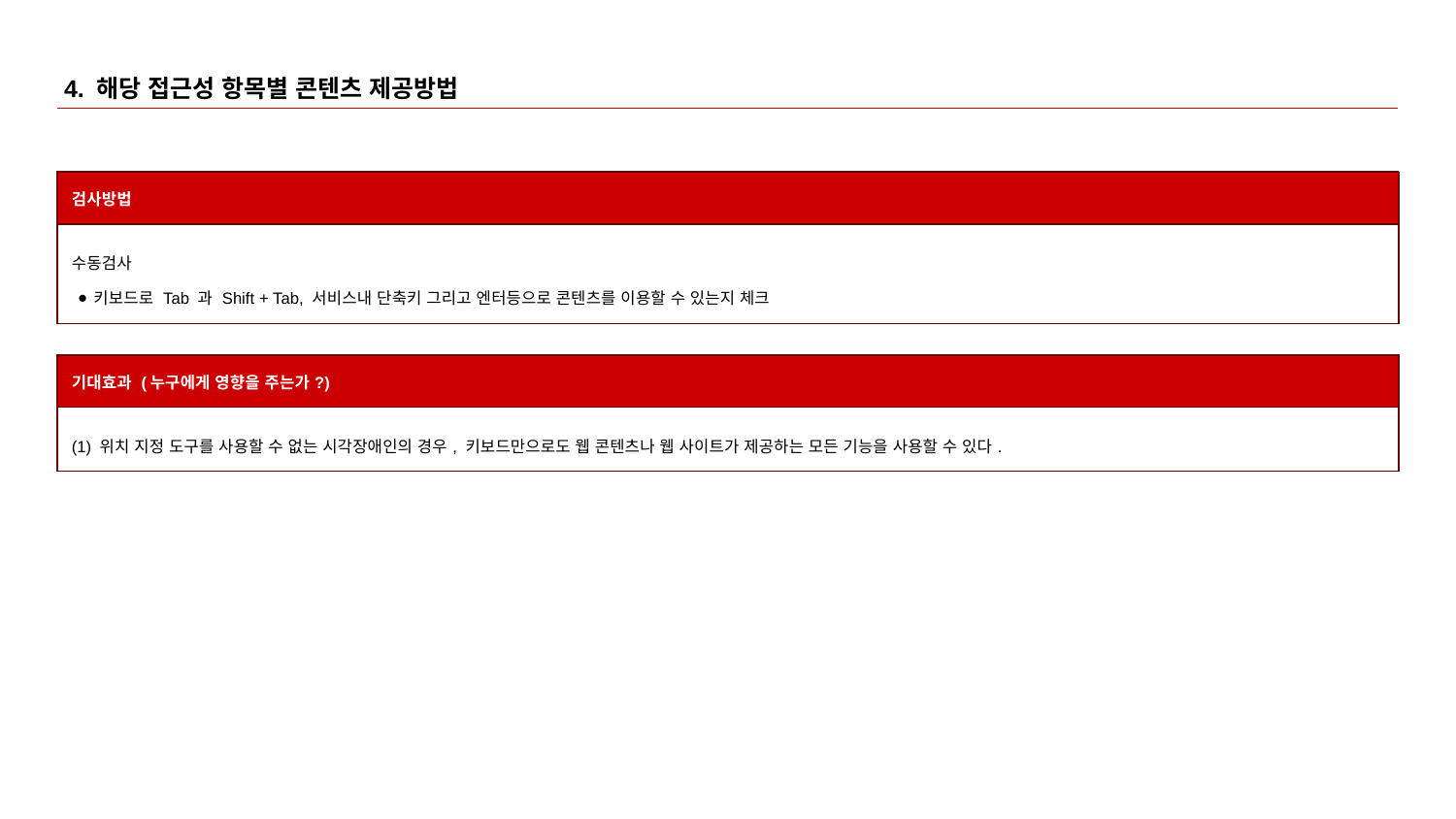

# 4. 해당 접근성 항목별 콘텐츠 제공방법
| 검사방법 |
| --- |
| 수동검사 키보드로 Tab 과 Shift + Tab, 서비스내 단축키 그리고 엔터등으로 콘텐츠를 이용할 수 있는지 체크 |
| 기대효과 (누구에게 영향을 주는가?) |
| --- |
| (1) 위치 지정 도구를 사용할 수 없는 시각장애인의 경우, 키보드만으로도 웹 콘텐츠나 웹 사이트가 제공하는 모든 기능을 사용할 수 있다. |